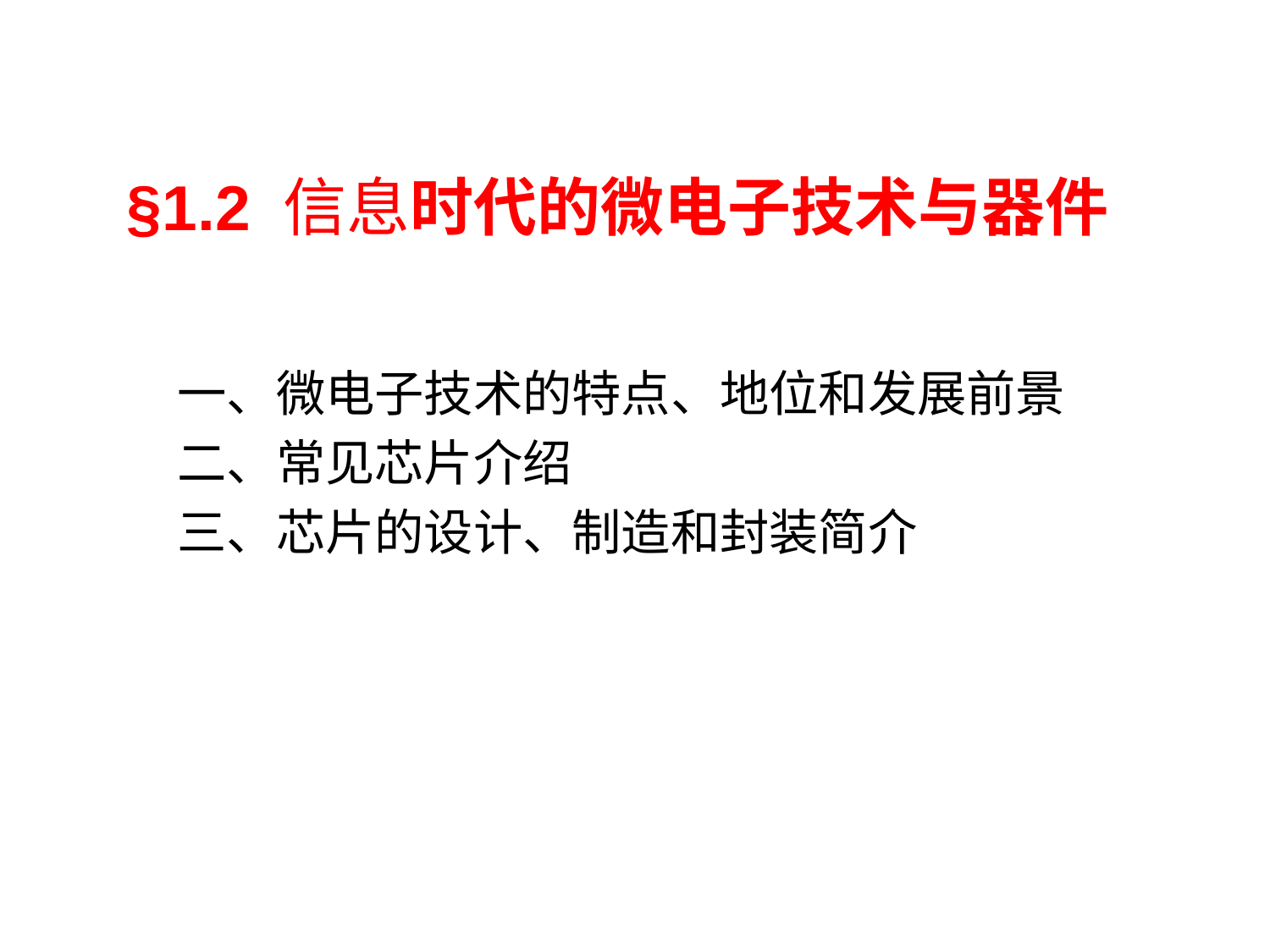

# §1.2 信息时代的微电子技术与器件
一、微电子技术的特点、地位和发展前景
二、常见芯片介绍
三、芯片的设计、制造和封装简介